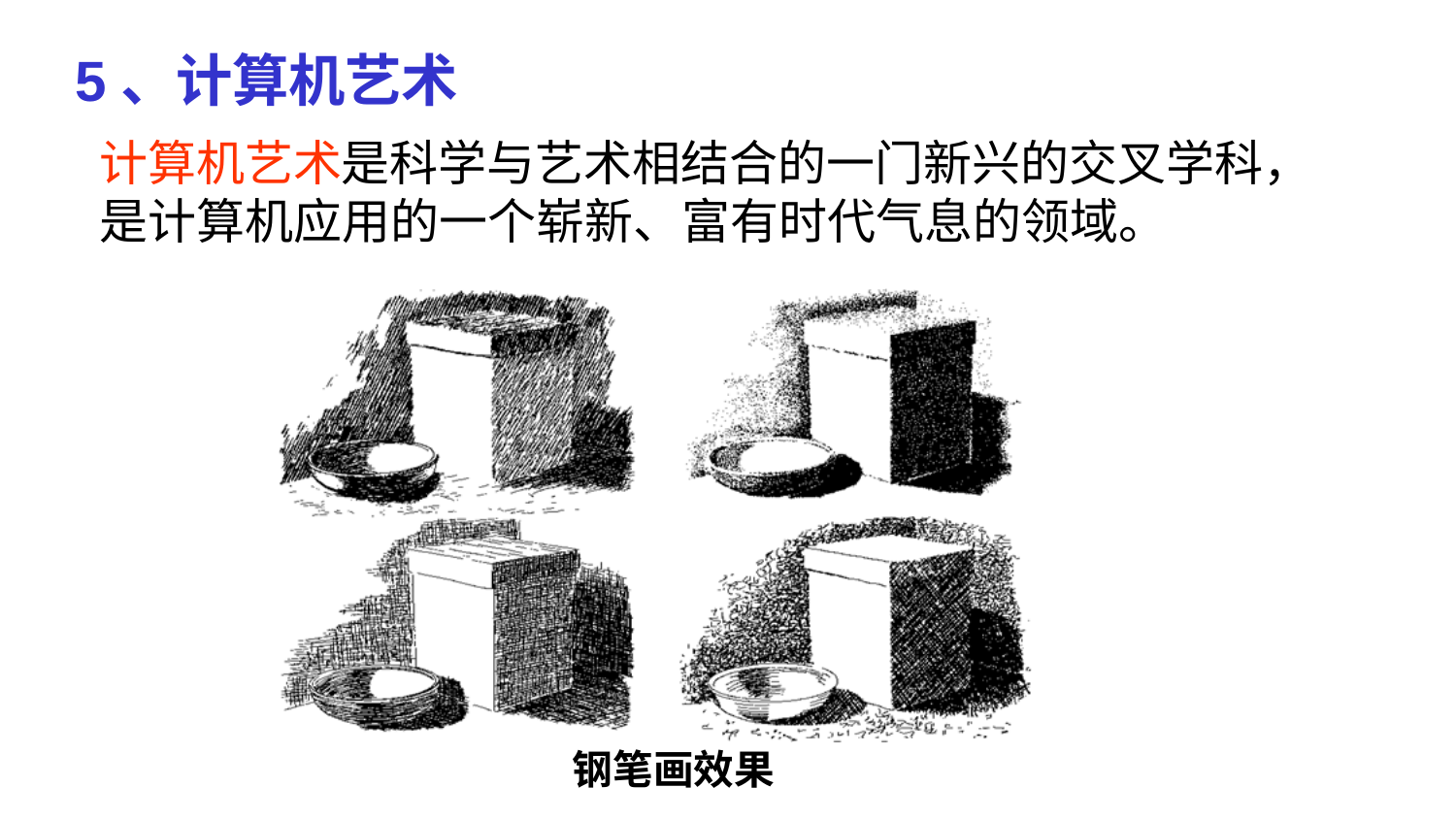

# 5、计算机艺术
计算机艺术是科学与艺术相结合的一门新兴的交叉学科，是计算机应用的一个崭新、富有时代气息的领域。

钢笔画效果